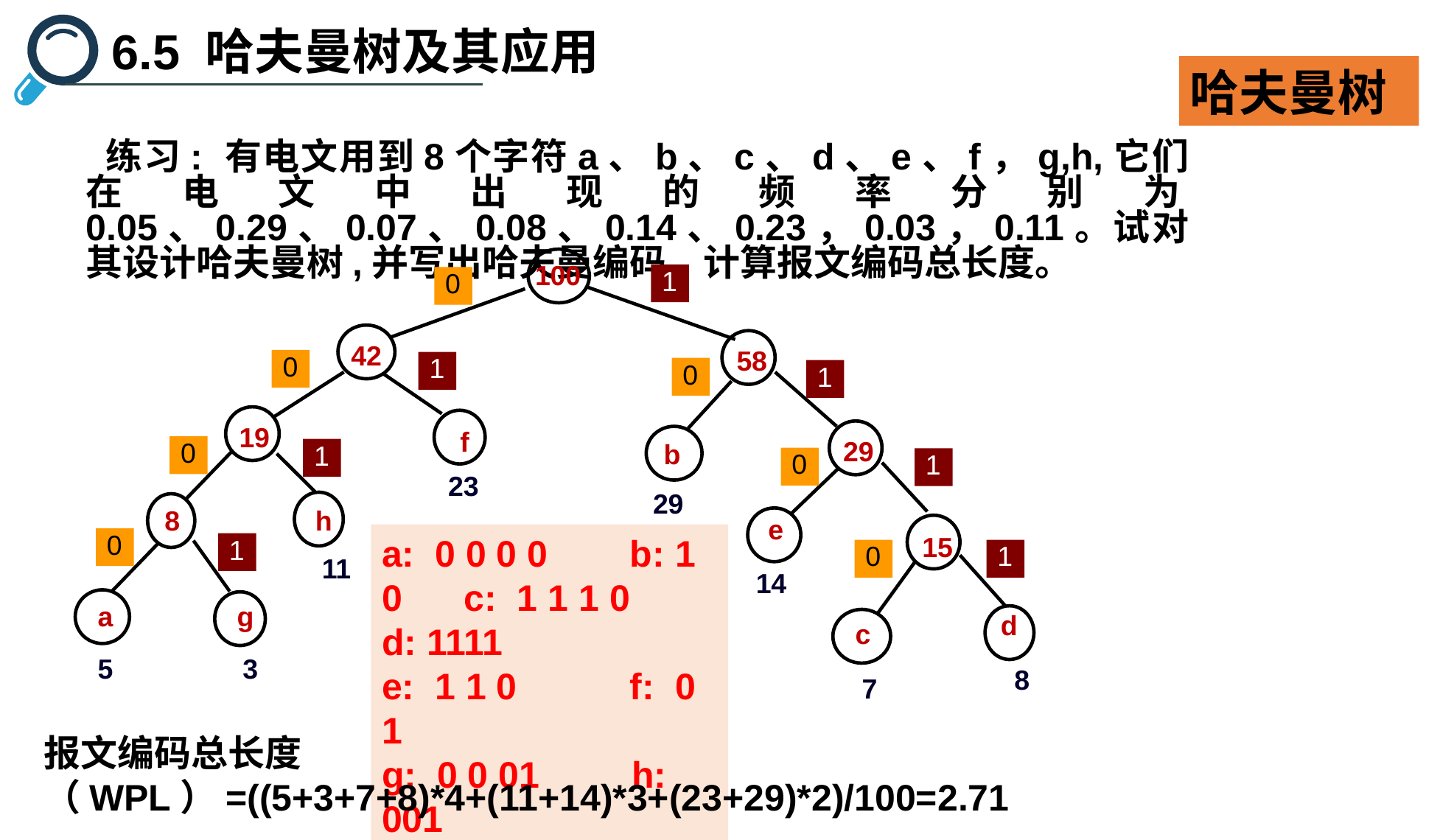

6.5 哈夫曼树及其应用
哈夫曼树
 练习: 有电文用到8个字符a、b、c、d、e、f，g,h,它们在电文中出现的频率分别为0.05、0.29、0.07、0.08、0.14、0.23，0.03，0.11。试对其设计哈夫曼树,并写出哈夫曼编码，计算报文编码总长度。

100
1
0

42
58
0
1
0
1

19

f

29
0
b
1
0
1

23
29

h
8

e

0
15
1
0
1

11

14

a
g

d

c
5
3
8
7
a:  0 0 0 0        b: 1 0      c:  1 1 1 0        d: 1111
e:  1 1 0           f:  0 1
g:  0 0 01         h: 001
报文编码总长度（WPL）=((5+3+7+8)*4+(11+14)*3+(23+29)*2)/100=2.71